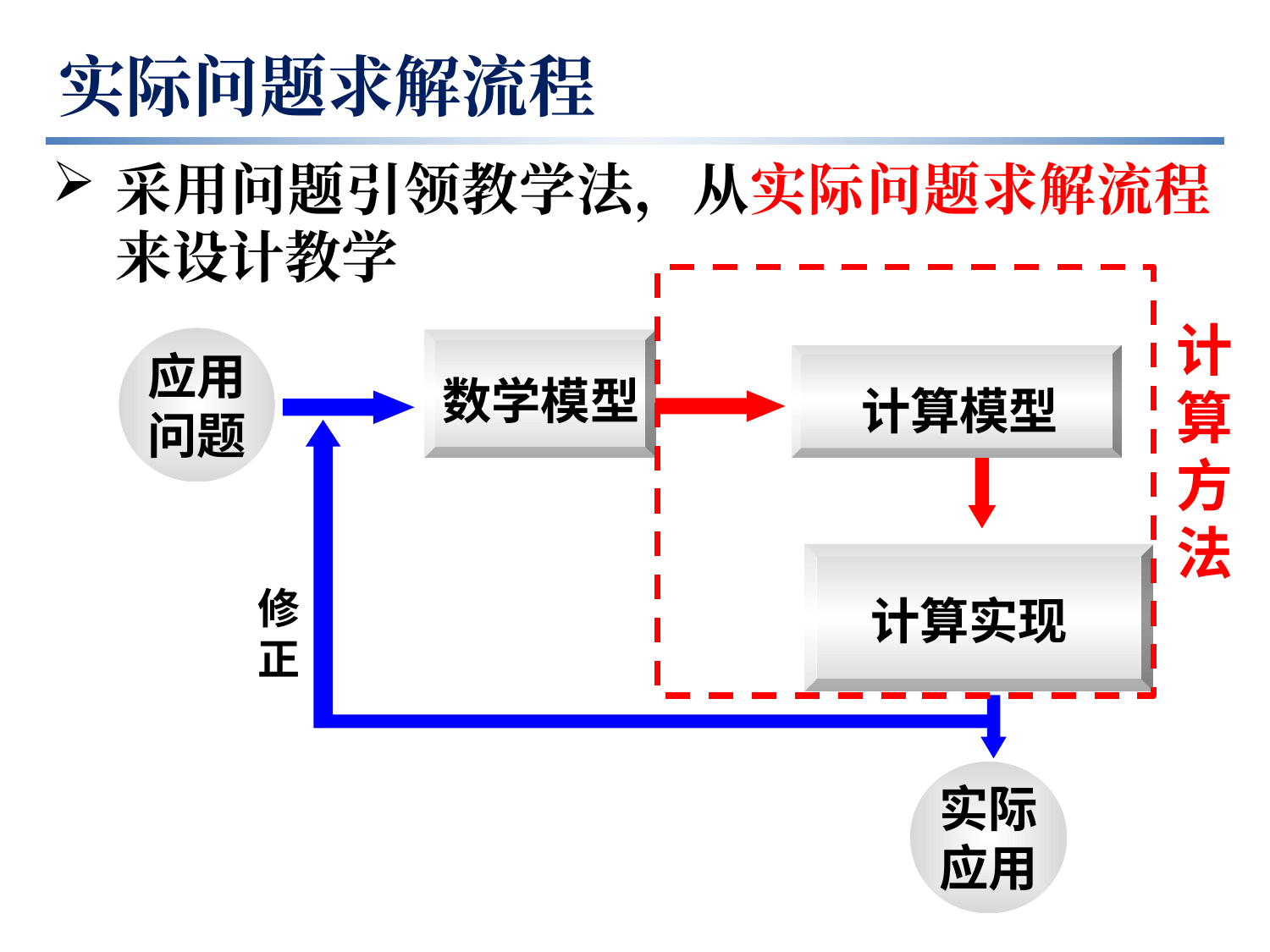

# 实际问题求解流程

采用问题引领教学法，从实际问题求解流程来设计教学

计算方法
应用
问题

数学模型

计算模型

计算实现
修正

实际
应用